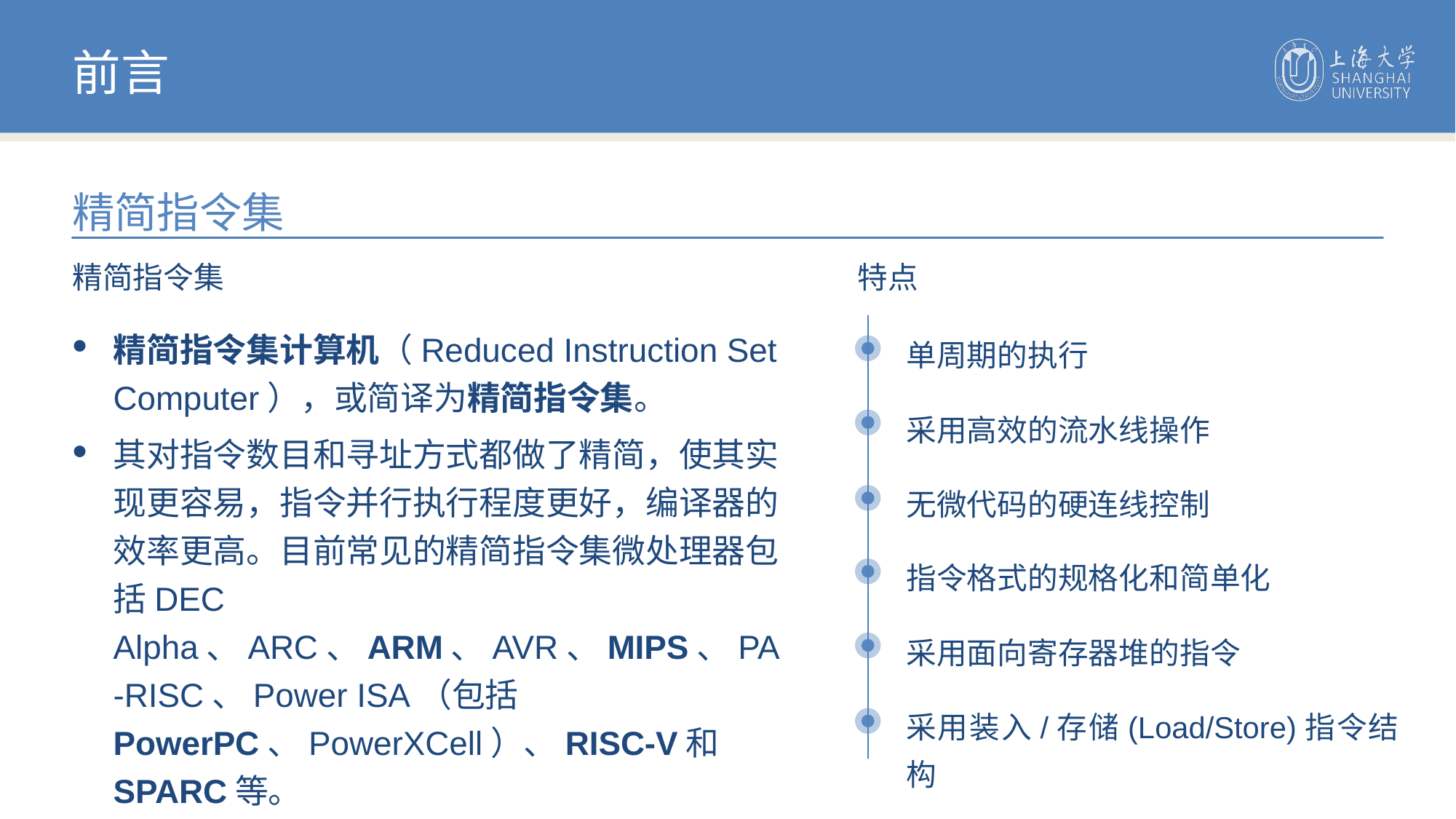

前言
精简指令集
精简指令集
特点
精简指令集计算机（Reduced Instruction Set Computer），或简译为精简指令集。
其对指令数目和寻址方式都做了精简，使其实现更容易，指令并行执行程度更好，编译器的效率更高。目前常见的精简指令集微处理器包括DEC Alpha、ARC、ARM、AVR、MIPS、PA-RISC、Power ISA（包括PowerPC、PowerXCell）、RISC-V和SPARC等。
单周期的执行

采用高效的流水线操作

无微代码的硬连线控制

指令格式的规格化和简单化

采用面向寄存器堆的指令

采用装入/存储(Load/Store)指令结构